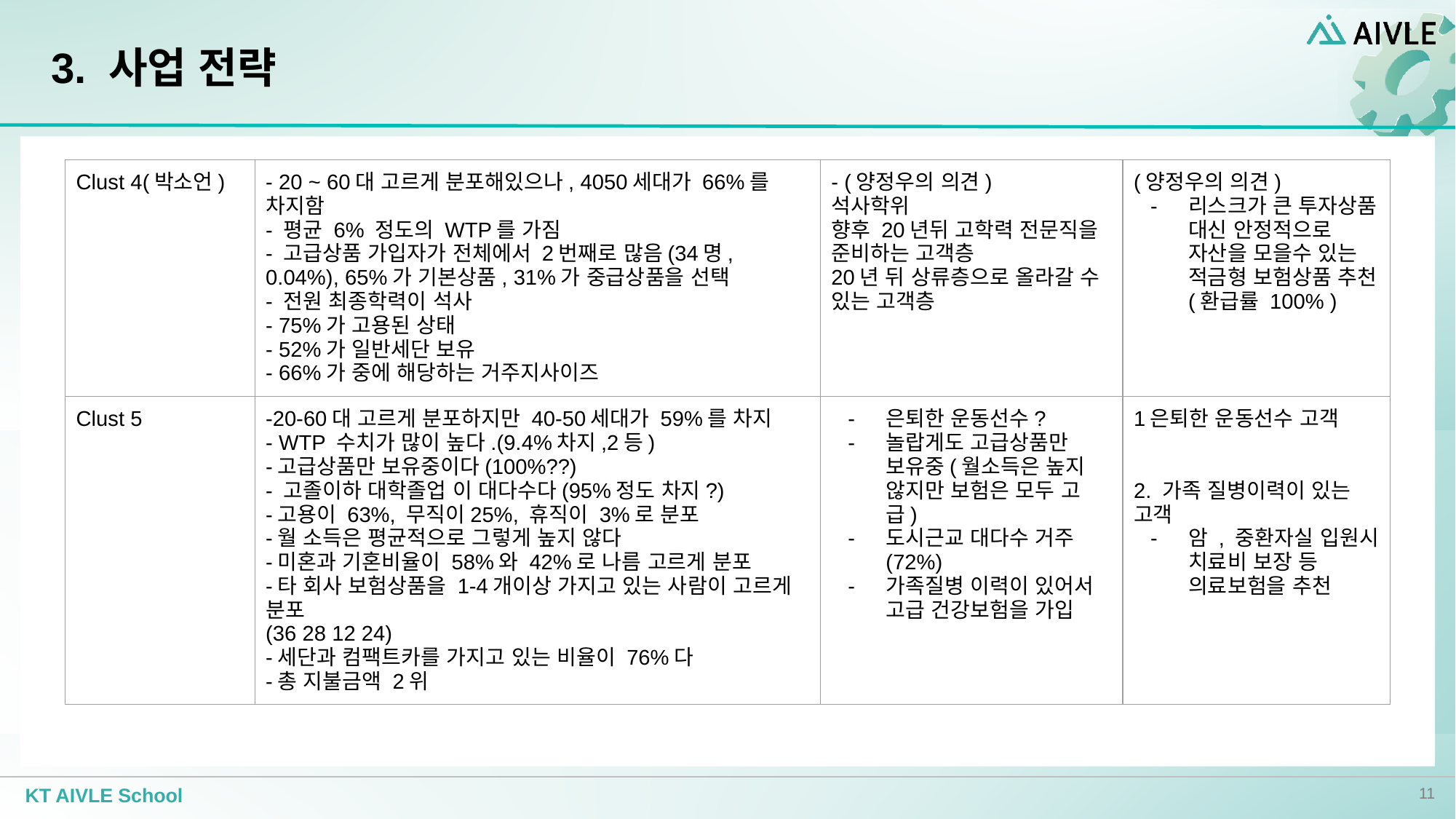

# 3. 사업 전략
| Clust 4(박소언) | - 20 ~ 60대 고르게 분포해있으나, 4050세대가 66%를 차지함 - 평균 6% 정도의 WTP를 가짐 - 고급상품 가입자가 전체에서 2번째로 많음(34명, 0.04%), 65%가 기본상품, 31%가 중급상품을 선택 - 전원 최종학력이 석사 - 75%가 고용된 상태 - 52%가 일반세단 보유 - 66%가 중에 해당하는 거주지사이즈 | - (양정우의 의견) 석사학위 향후 20년뒤 고학력 전문직을 준비하는 고객층 20년 뒤 상류층으로 올라갈 수 있는 고객층 | (양정우의 의견) 리스크가 큰 투자상품 대신 안정적으로 자산을 모을수 있는 적금형 보험상품 추천 (환급률 100% ) |
| --- | --- | --- | --- |
| Clust 5 | -20-60대 고르게 분포하지만 40-50세대가 59%를 차지 - WTP 수치가 많이 높다.(9.4%차지,2등) -고급상품만 보유중이다(100%??) - 고졸이하 대학졸업 이 대다수다(95%정도 차지?) -고용이 63%, 무직이25%, 휴직이 3%로 분포 -월 소득은 평균적으로 그렇게 높지 않다 -미혼과 기혼비율이 58%와 42%로 나름 고르게 분포 -타 회사 보험상품을 1-4개이상 가지고 있는 사람이 고르게 분포 (36 28 12 24) -세단과 컴팩트카를 가지고 있는 비율이 76%다 -총 지불금액 2위 | 은퇴한 운동선수? 놀랍게도 고급상품만 보유중(월소득은 높지 않지만 보험은 모두 고급) 도시근교 대다수 거주(72%) 가족질병 이력이 있어서 고급 건강보험을 가입 | 1은퇴한 운동선수 고객 2. 가족 질병이력이 있는 고객 암 , 중환자실 입원시 치료비 보장 등 의료보험을 추천 |